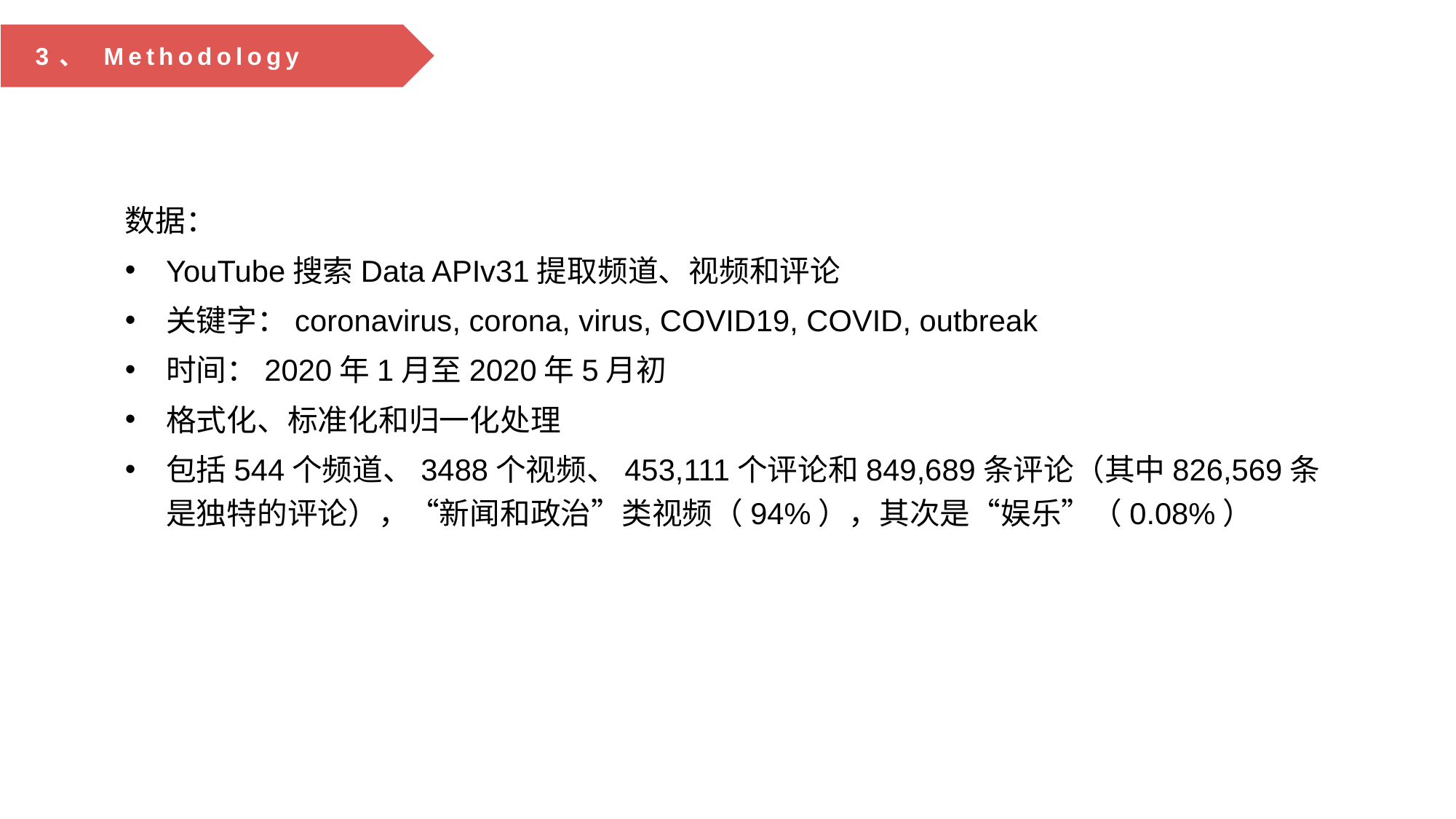

3、 Methodology
数据：
YouTube搜索Data APIv31提取频道、视频和评论
关键字：coronavirus, corona, virus, COVID19, COVID, outbreak
时间：2020年1月至2020年5月初
格式化、标准化和归一化处理
包括544个频道、3488个视频、453,111个评论和849,689条评论（其中826,569条是独特的评论），“新闻和政治”类视频（94%），其次是“娱乐”（0.08%）